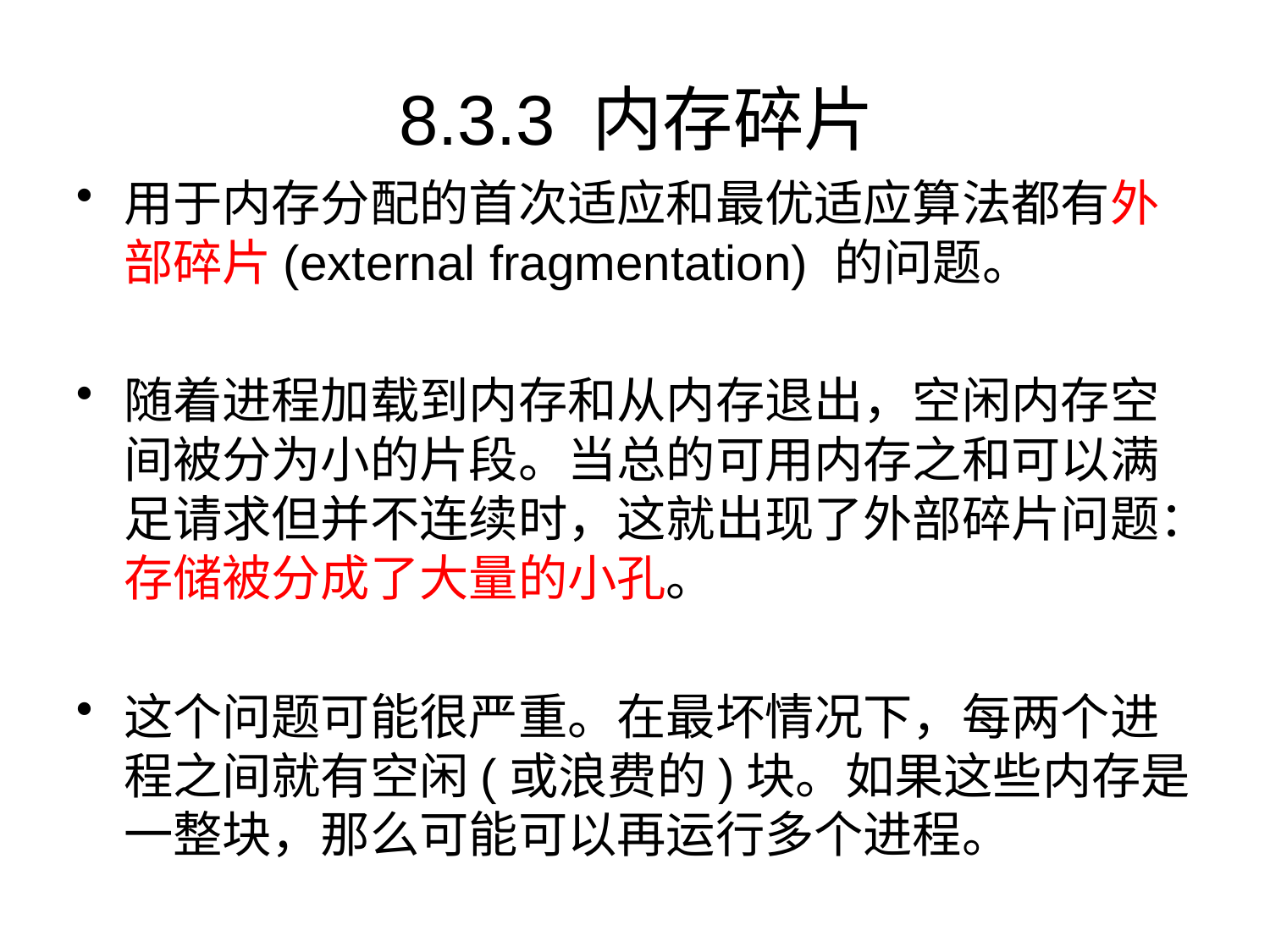

# 8.3.3 内存碎片
用于内存分配的首次适应和最优适应算法都有外部碎片(external fragmentation) 的问题。

随着进程加载到内存和从内存退出，空闲内存空间被分为小的片段。当总的可用内存之和可以满足请求但并不连续时，这就出现了外部碎片问题：存储被分成了大量的小孔。

这个问题可能很严重。在最坏情况下，每两个进程之间就有空闲(或浪费的)块。如果这些内存是一整块，那么可能可以再运行多个进程。